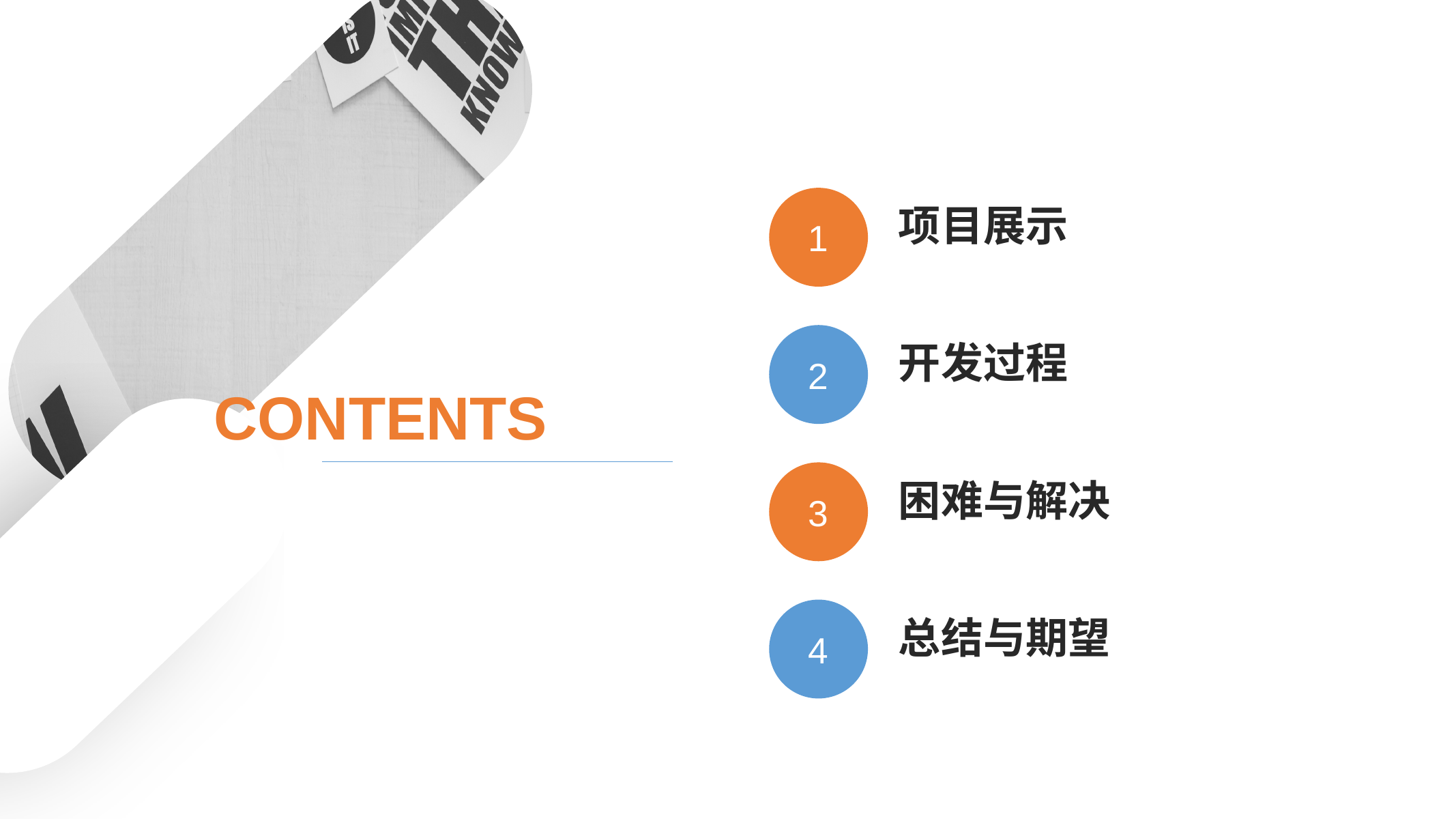

PPT模板 http://www.1ppt.com/moban/

1
项目展示
2
开发过程
CONTENTS
3
困难与解决

4
总结与期望